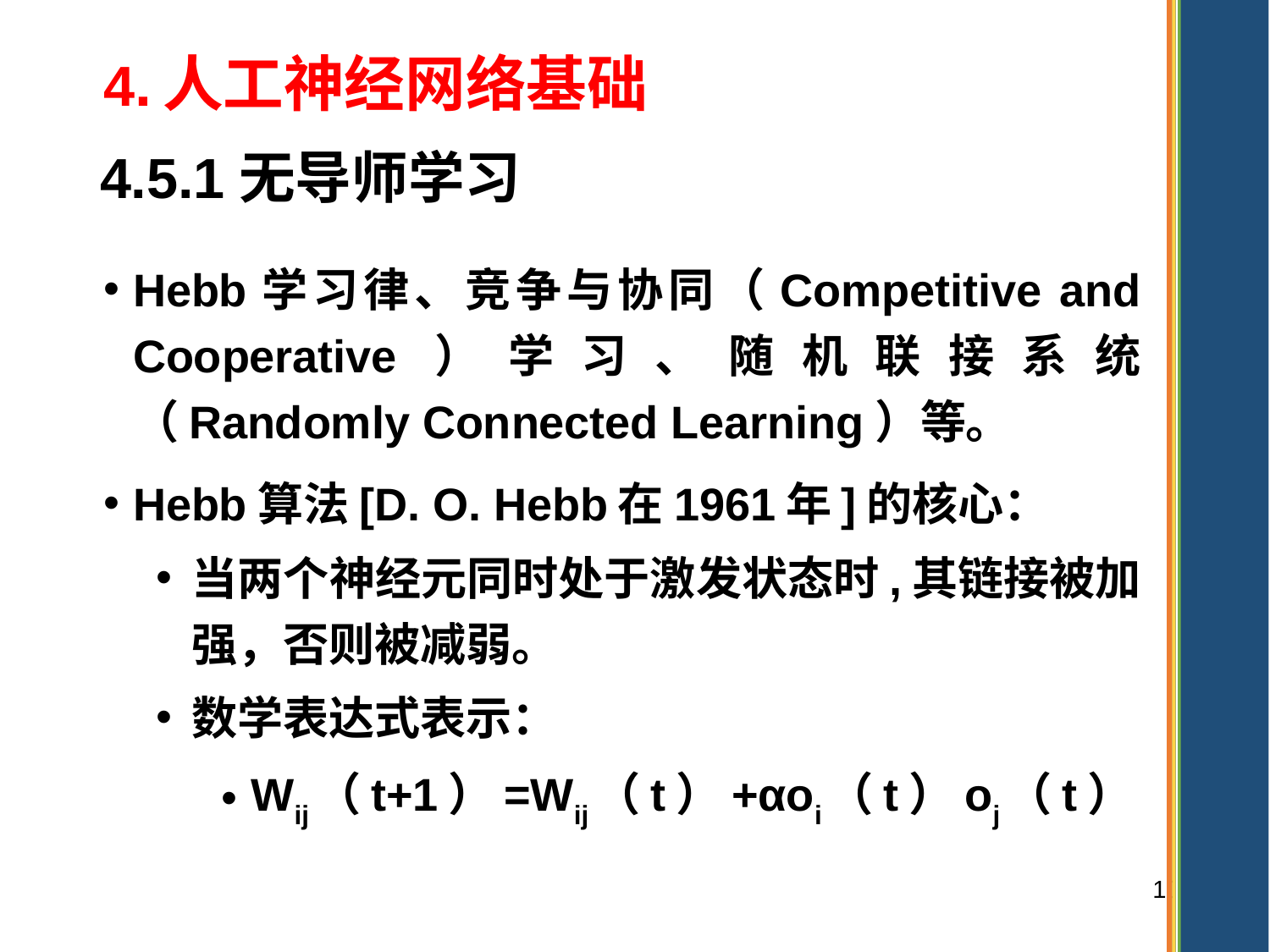

4.人工神经网络基础
4.5.1无导师学习
Hebb学习律、竞争与协同（Competitive and Cooperative）学习、随机联接系统（Randomly Connected Learning）等。
Hebb算法[D. O. Hebb在1961年]的核心：
当两个神经元同时处于激发状态时,其链接被加强，否则被减弱。
数学表达式表示：
Wij（t+1）=Wij（t）+αoi（t）oj（t）
100